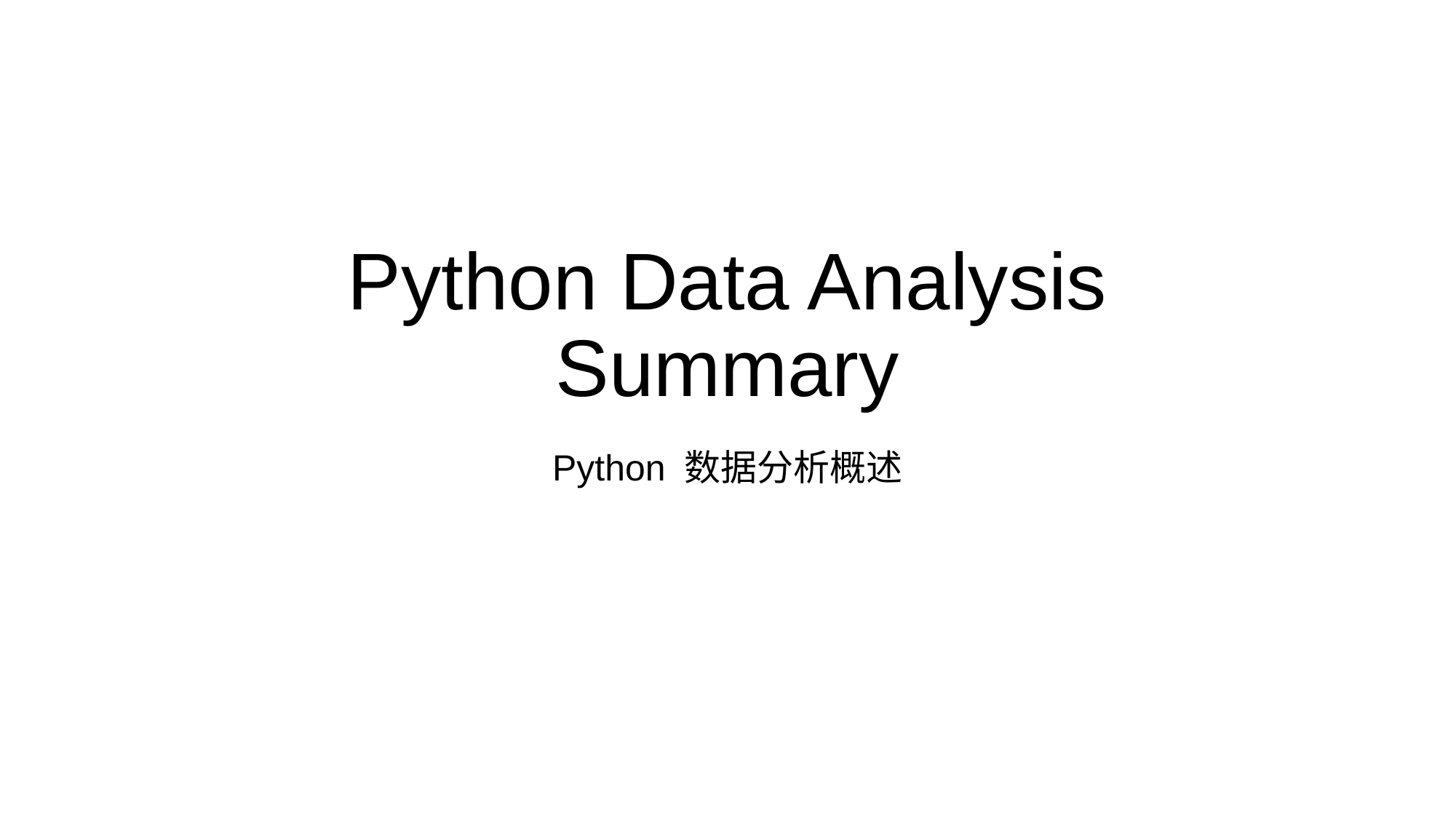

# Python Data Analysis Summary
Python 数据分析概述